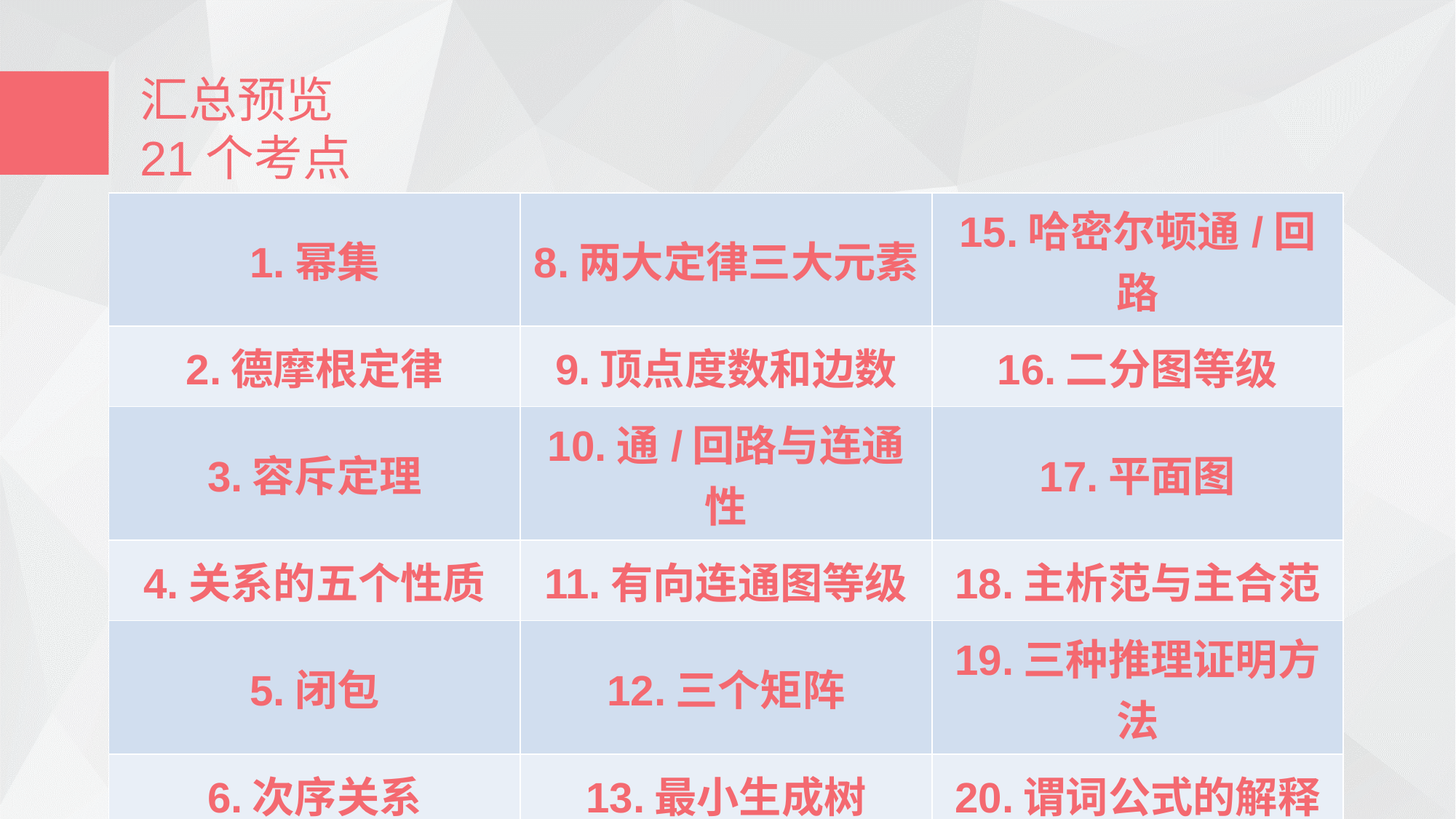

汇总预览
21个考点

| 1.幂集 | 8.两大定律三大元素 | 15.哈密尔顿通/回路 |
| --- | --- | --- |
| 2.德摩根定律 | 9.顶点度数和边数 | 16.二分图等级 |
| 3.容斥定理 | 10.通/回路与连通性 | 17.平面图 |
| 4.关系的五个性质 | 11.有向连通图等级 | 18.主析范与主合范 |
| 5.闭包 | 12.三个矩阵 | 19.三种推理证明方法 |
| 6.次序关系 | 13.最小生成树 | 20.谓词公式的解释 |
| 7.等价类与商集 | 14.欧拉图/通/回路 | 21.谓词公式的推理 |